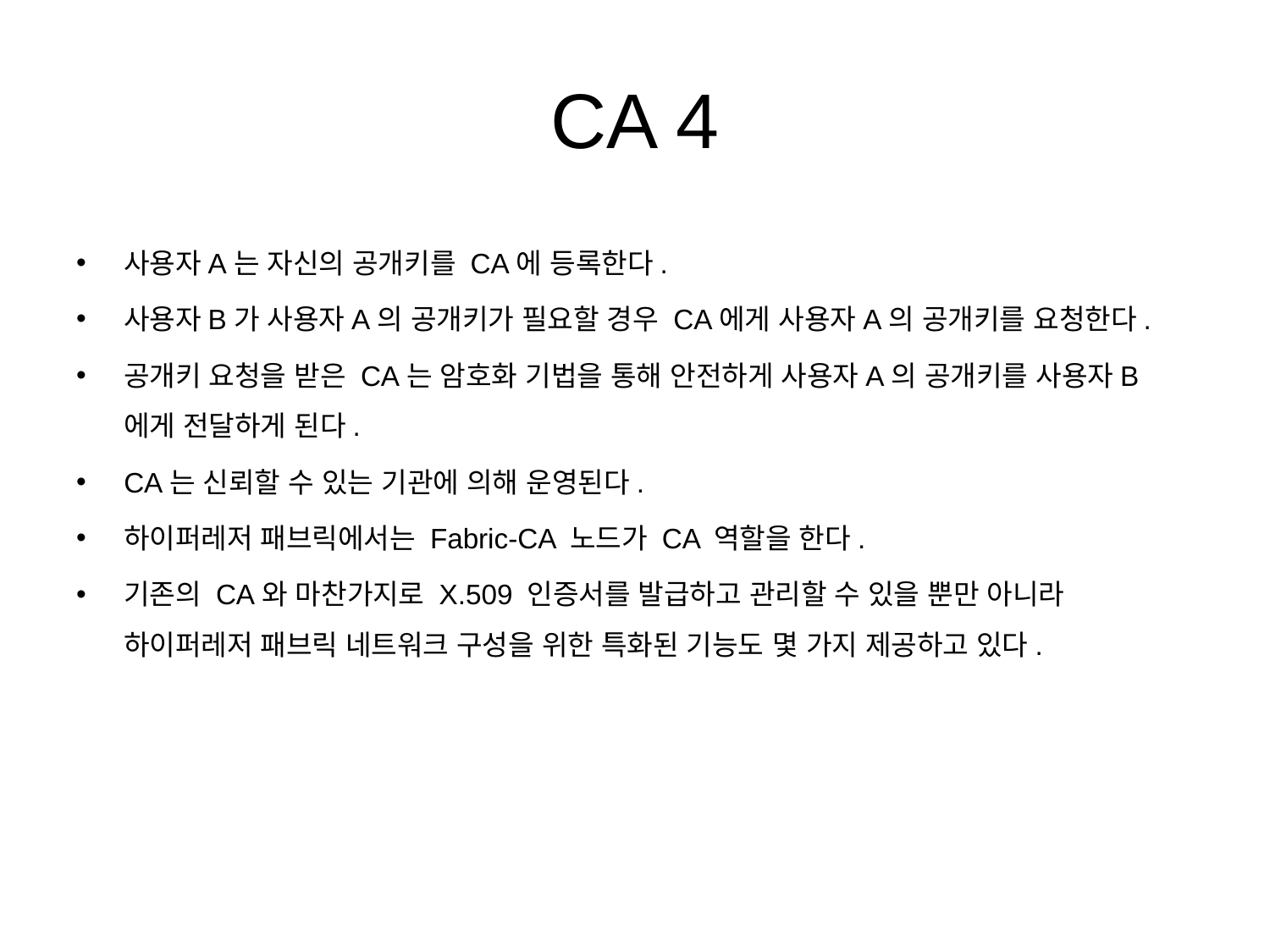

# CA 4
사용자A는 자신의 공개키를 CA에 등록한다.
사용자B가 사용자A의 공개키가 필요할 경우 CA에게 사용자A의 공개키를 요청한다.
공개키 요청을 받은 CA는 암호화 기법을 통해 안전하게 사용자A의 공개키를 사용자B에게 전달하게 된다.
CA는 신뢰할 수 있는 기관에 의해 운영된다.
하이퍼레저 패브릭에서는 Fabric-CA 노드가 CA 역할을 한다.
기존의 CA와 마찬가지로 X.509 인증서를 발급하고 관리할 수 있을 뿐만 아니라 하이퍼레저 패브릭 네트워크 구성을 위한 특화된 기능도 몇 가지 제공하고 있다.